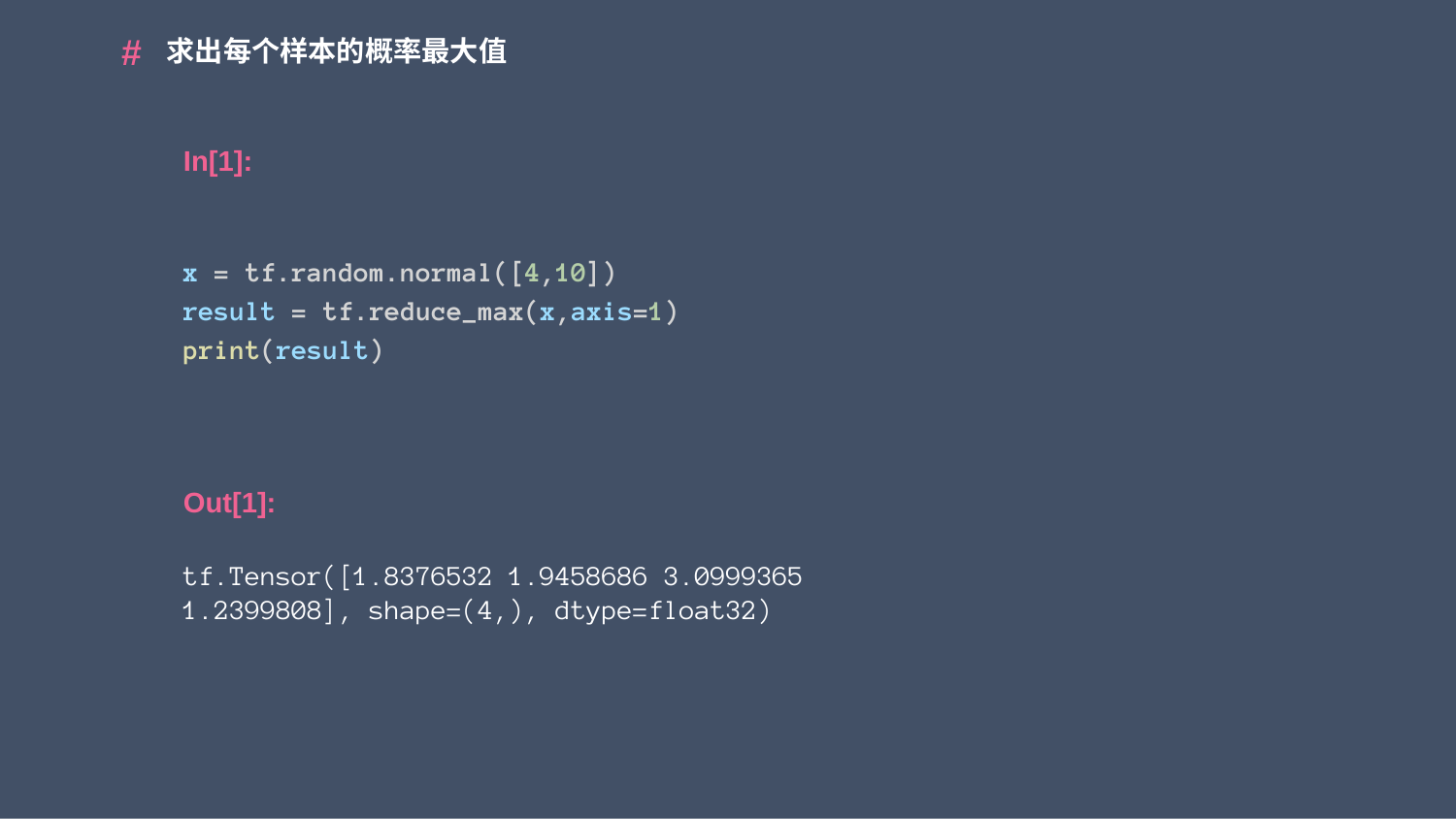

求出每个样本的概率最大值
x = tf.random.normal([4,10])
result = tf.reduce_max(x,axis=1)
print(result)

tf.Tensor([1.8376532 1.9458686 3.0999365 1.2399808], shape=(4,), dtype=float32)